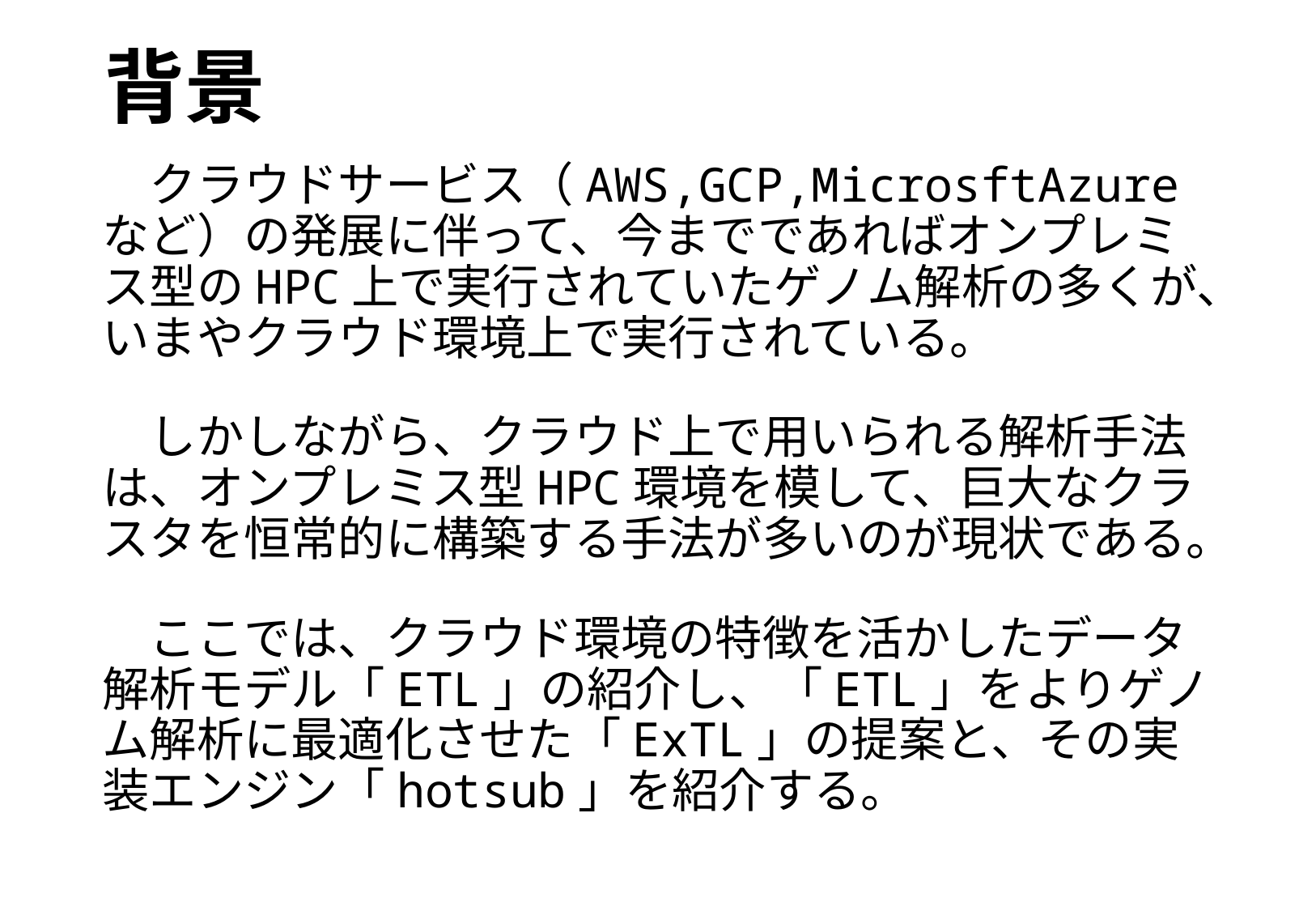

# 背景
　クラウドサービス（AWS,GCP,MicrosftAzureなど）の発展に伴って、今までであればオンプレミス型のHPC上で実行されていたゲノム解析の多くが、いまやクラウド環境上で実行されている。

　しかしながら、クラウド上で用いられる解析手法は、オンプレミス型HPC環境を模して、巨大なクラスタを恒常的に構築する手法が多いのが現状である。

　ここでは、クラウド環境の特徴を活かしたデータ解析モデル「ETL」の紹介し、「ETL」をよりゲノム解析に最適化させた「ExTL」の提案と、その実装エンジン「hotsub」を紹介する。